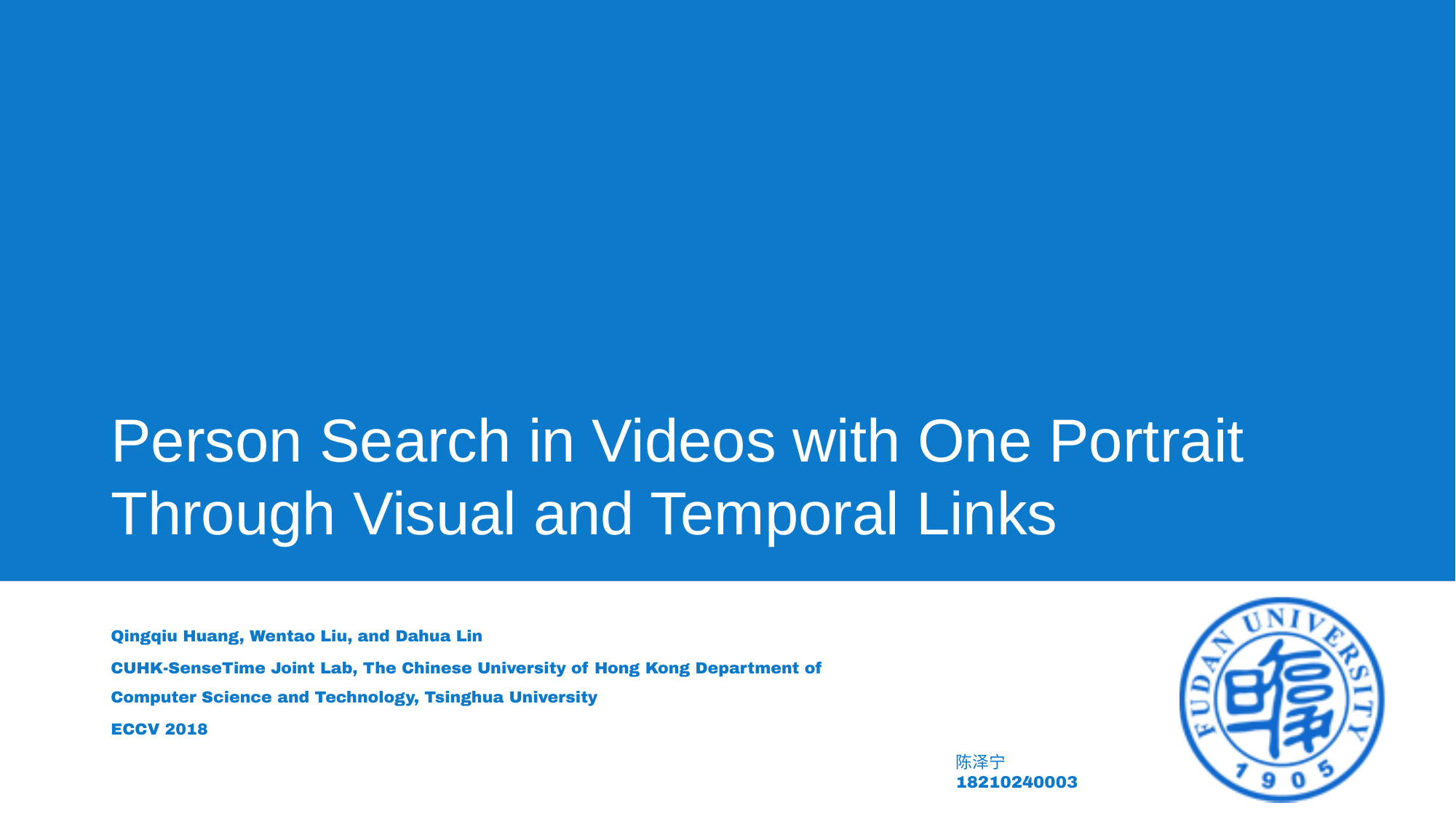

# Person Search in Videos with One Portrait Through Visual and Temporal Links
Qingqiu Huang, Wentao Liu, and Dahua Lin
CUHK-SenseTime Joint Lab, The Chinese University of Hong Kong Department of Computer Science and Technology, Tsinghua University
ECCV 2018
陈泽宁
18210240003